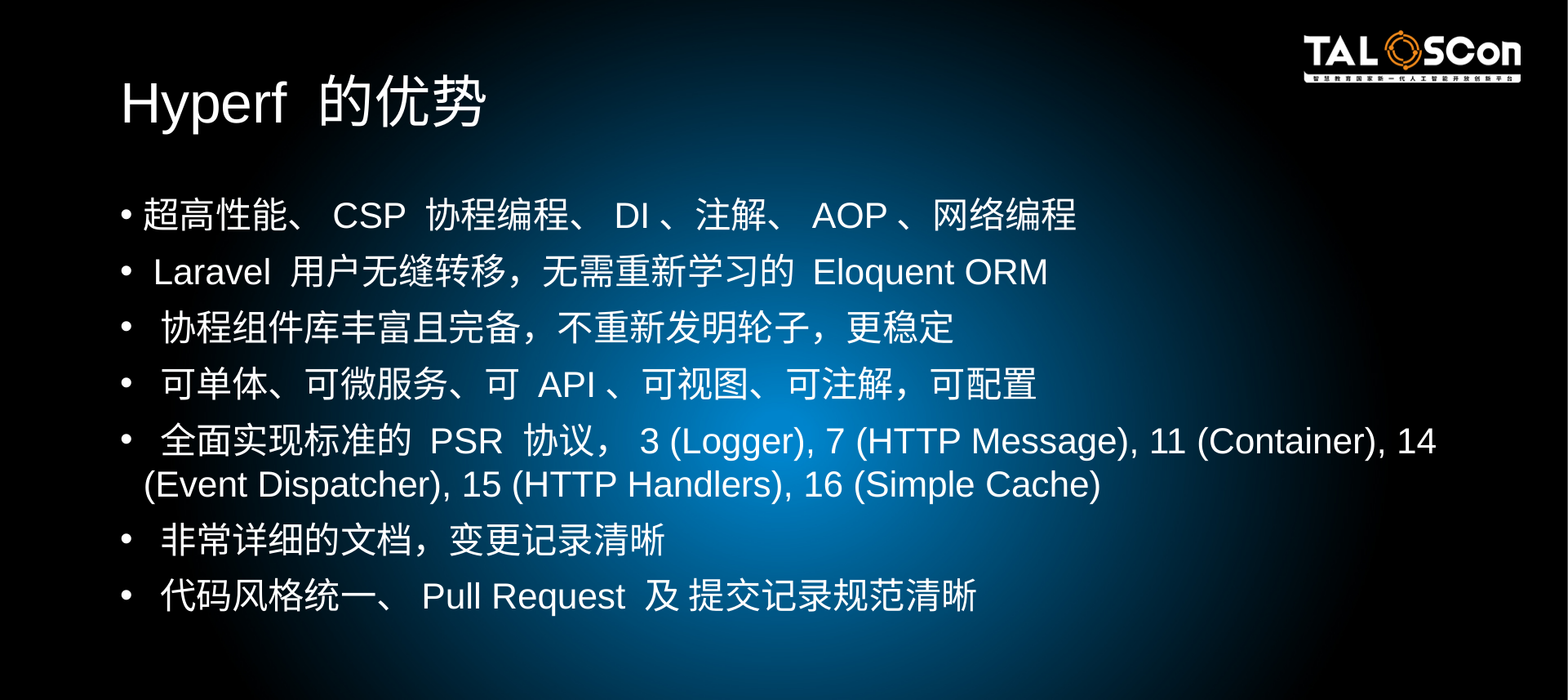

# Hyperf 的优势
超高性能、CSP 协程编程、DI、注解、AOP、网络编程
 Laravel 用户无缝转移，无需重新学习的 Eloquent ORM
 协程组件库丰富且完备，不重新发明轮子，更稳定
 可单体、可微服务、可 API、可视图、可注解，可配置
 全面实现标准的 PSR 协议，3 (Logger), 7 (HTTP Message), 11 (Container), 14 (Event Dispatcher), 15 (HTTP Handlers), 16 (Simple Cache)
 非常详细的文档，变更记录清晰
 代码风格统一、Pull Request 及 提交记录规范清晰